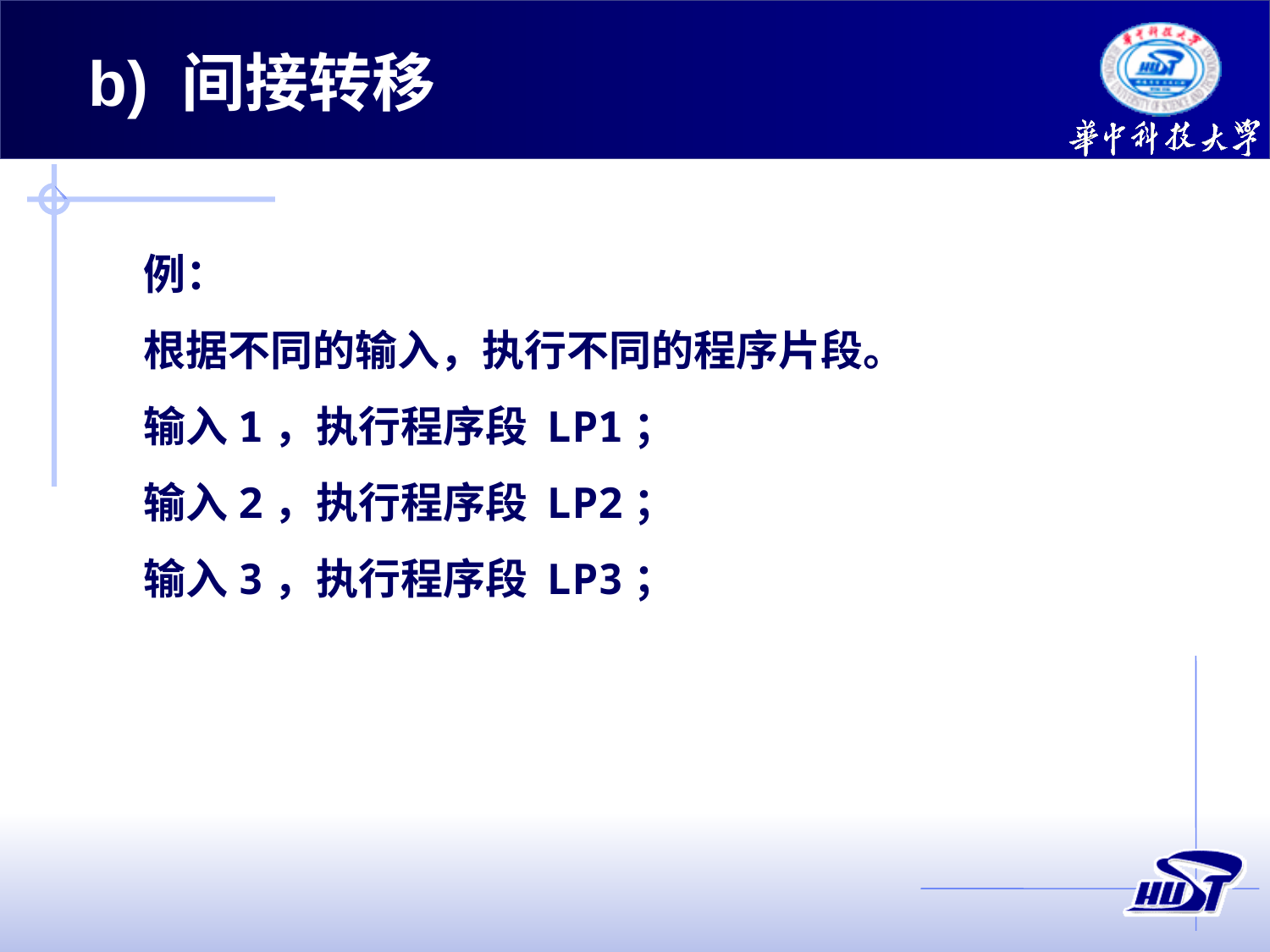

b) 间接转移
例：
根据不同的输入，执行不同的程序片段。
输入1，执行程序段 LP1；
输入2，执行程序段 LP2；
输入3，执行程序段 LP3；